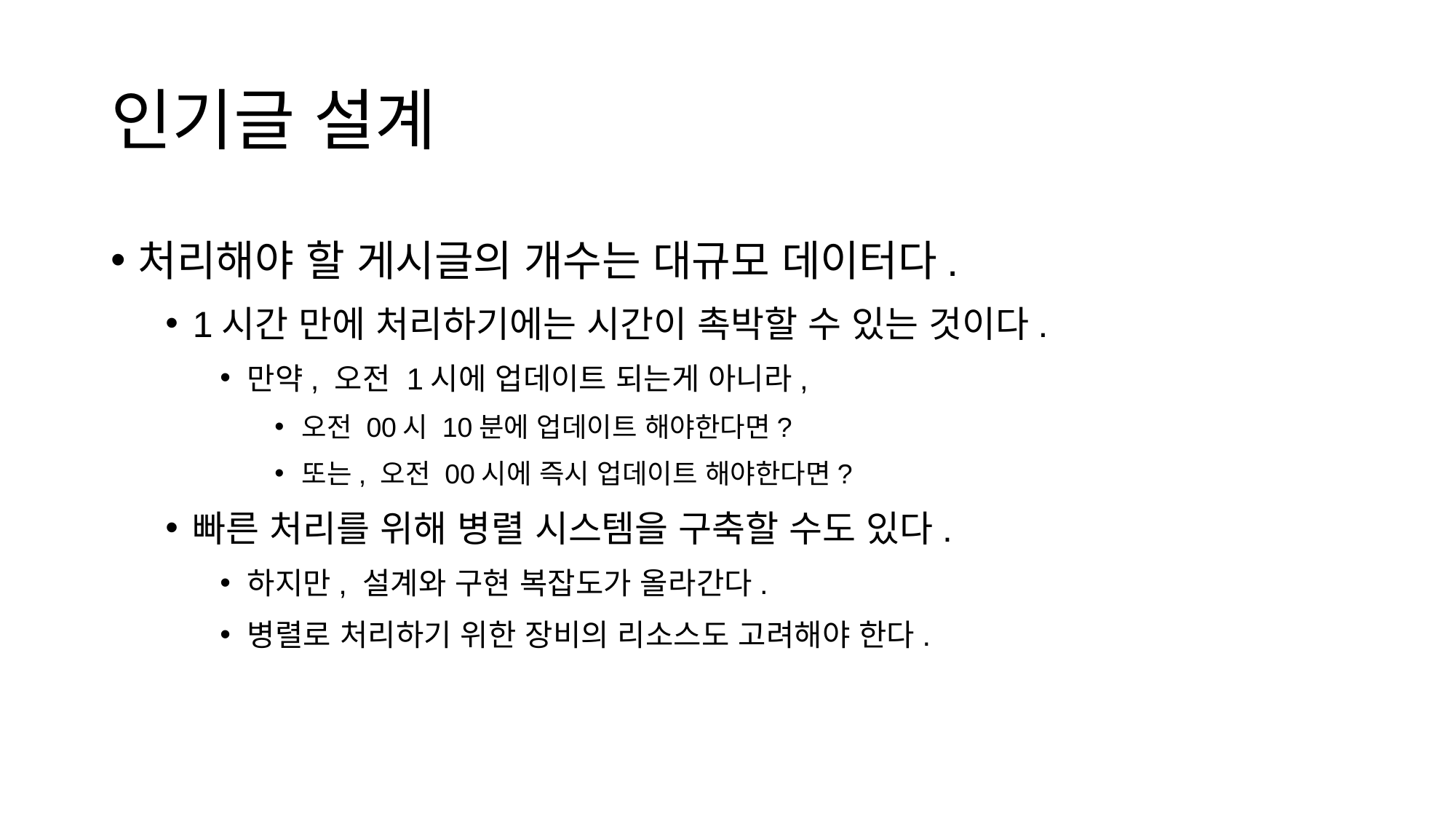

# 인기글 설계
처리해야 할 게시글의 개수는 대규모 데이터다.
1시간 만에 처리하기에는 시간이 촉박할 수 있는 것이다.
만약, 오전 1시에 업데이트 되는게 아니라,
오전 00시 10분에 업데이트 해야한다면?
또는, 오전 00시에 즉시 업데이트 해야한다면?
빠른 처리를 위해 병렬 시스템을 구축할 수도 있다.
하지만, 설계와 구현 복잡도가 올라간다.
병렬로 처리하기 위한 장비의 리소스도 고려해야 한다.